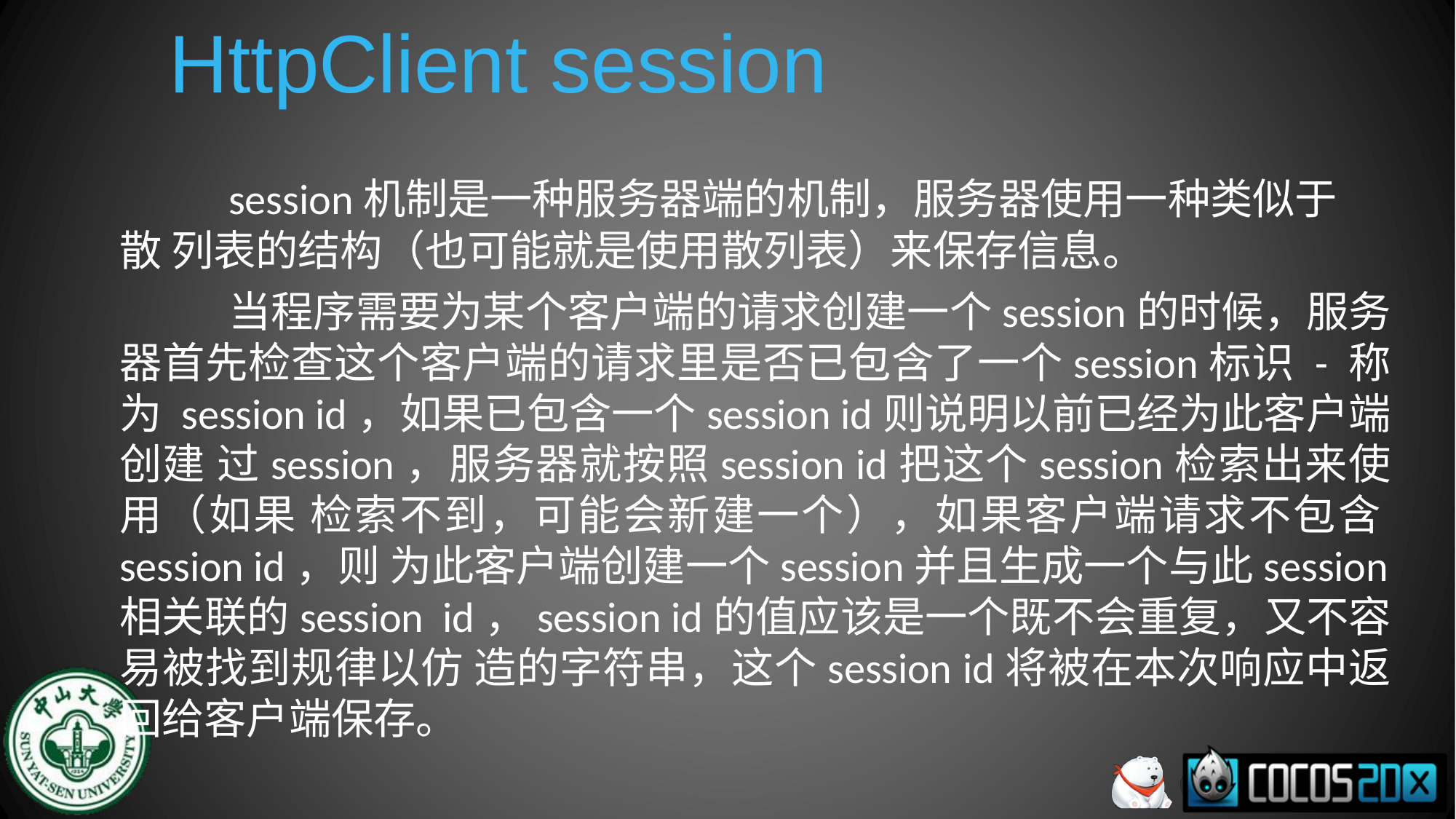

# HttpClient session
session机制是一种服务器端的机制，服务器使用一种类似于散 列表的结构（也可能就是使用散列表）来保存信息。
当程序需要为某个客户端的请求创建一个session的时候，服务 器首先检查这个客户端的请求里是否已包含了一个session标识 - 称为 session id，如果已包含一个session id则说明以前已经为此客户端创建 过session，服务器就按照session id把这个session检索出来使用（如果 检索不到，可能会新建一个），如果客户端请求不包含session id，则 为此客户端创建一个session并且生成一个与此session相关联的session  id，session id的值应该是一个既不会重复，又不容易被找到规律以仿 造的字符串，这个session id将被在本次响应中返回给客户端保存。